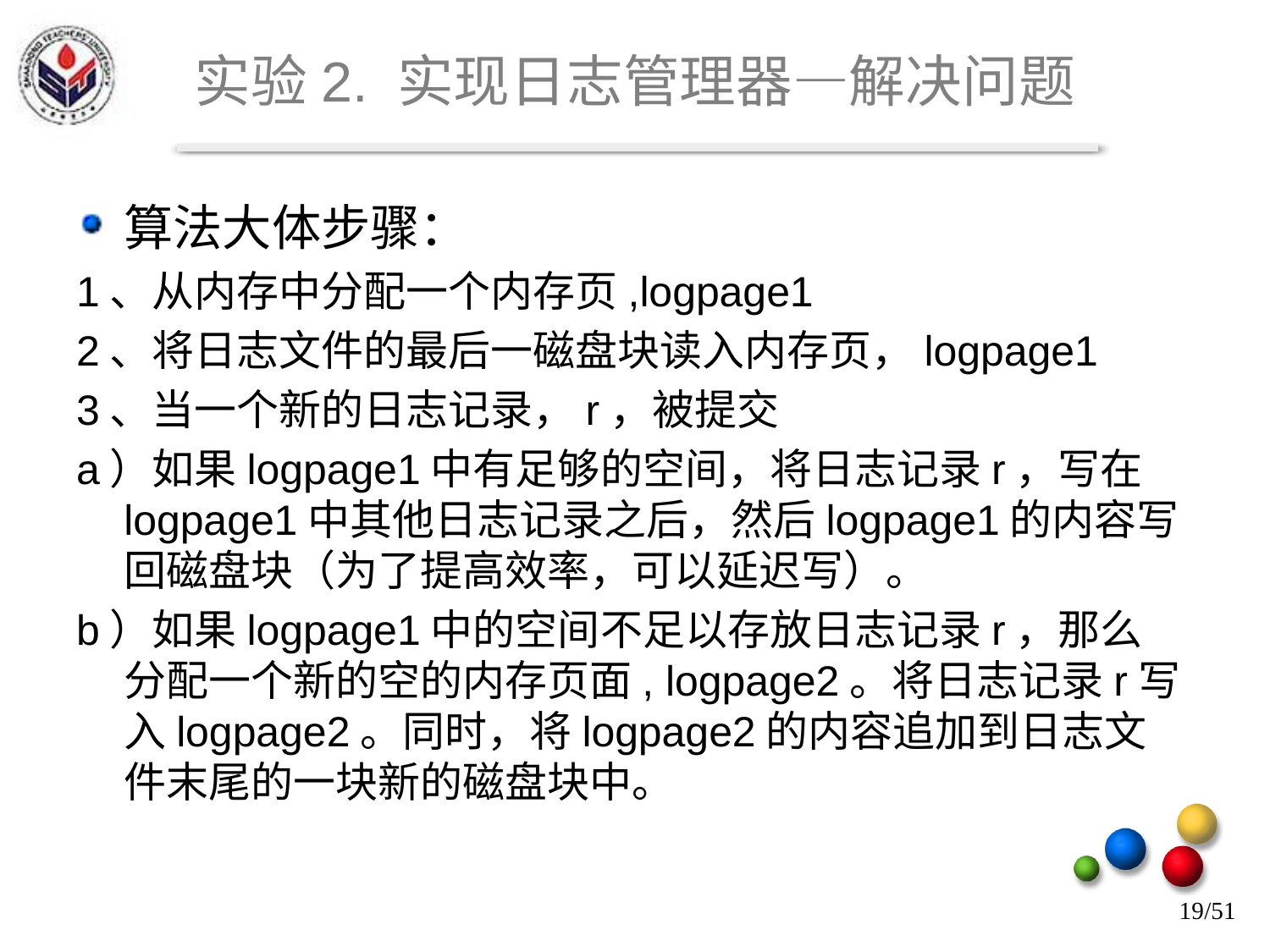

# 实验2. 实现日志管理器—解决问题
算法大体步骤：
1、从内存中分配一个内存页,logpage1
2、将日志文件的最后一磁盘块读入内存页，logpage1
3、当一个新的日志记录，r，被提交
a）如果logpage1中有足够的空间，将日志记录r，写在logpage1中其他日志记录之后，然后logpage1的内容写回磁盘块（为了提高效率，可以延迟写）。
b）如果logpage1中的空间不足以存放日志记录r，那么分配一个新的空的内存页面, logpage2。将日志记录r写入logpage2。同时，将logpage2的内容追加到日志文件末尾的一块新的磁盘块中。
19/51